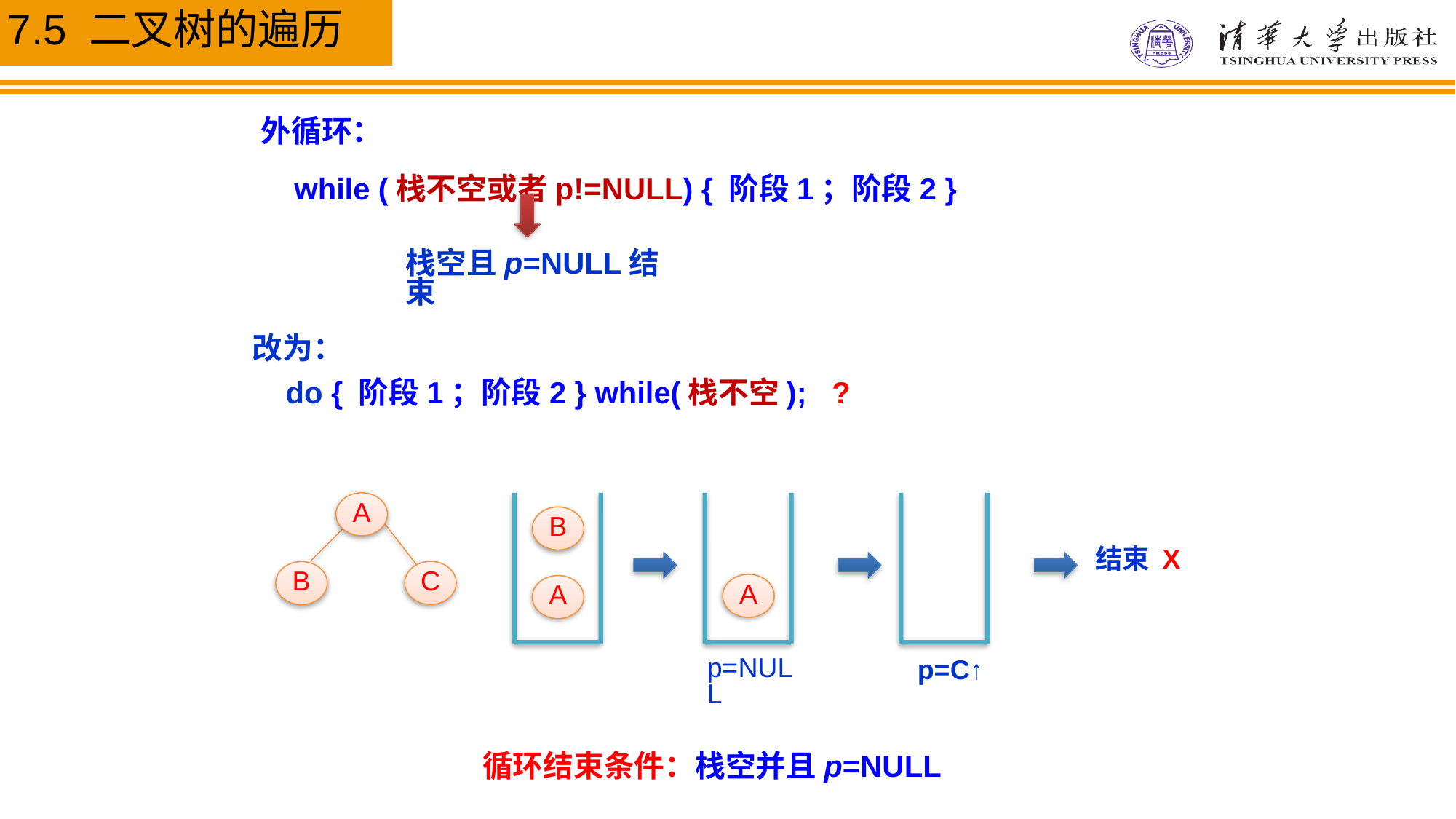

外循环：
    while (栈不空或者p!=NULL) { 阶段1；阶段2 }

栈空且p=NULL结束
改为：
    do { 阶段1；阶段2 } while(栈不空);   ?

B
A

A

p=NULL

p=C↑
A

C
B
结束 X

循环结束条件：栈空并且p=NULL